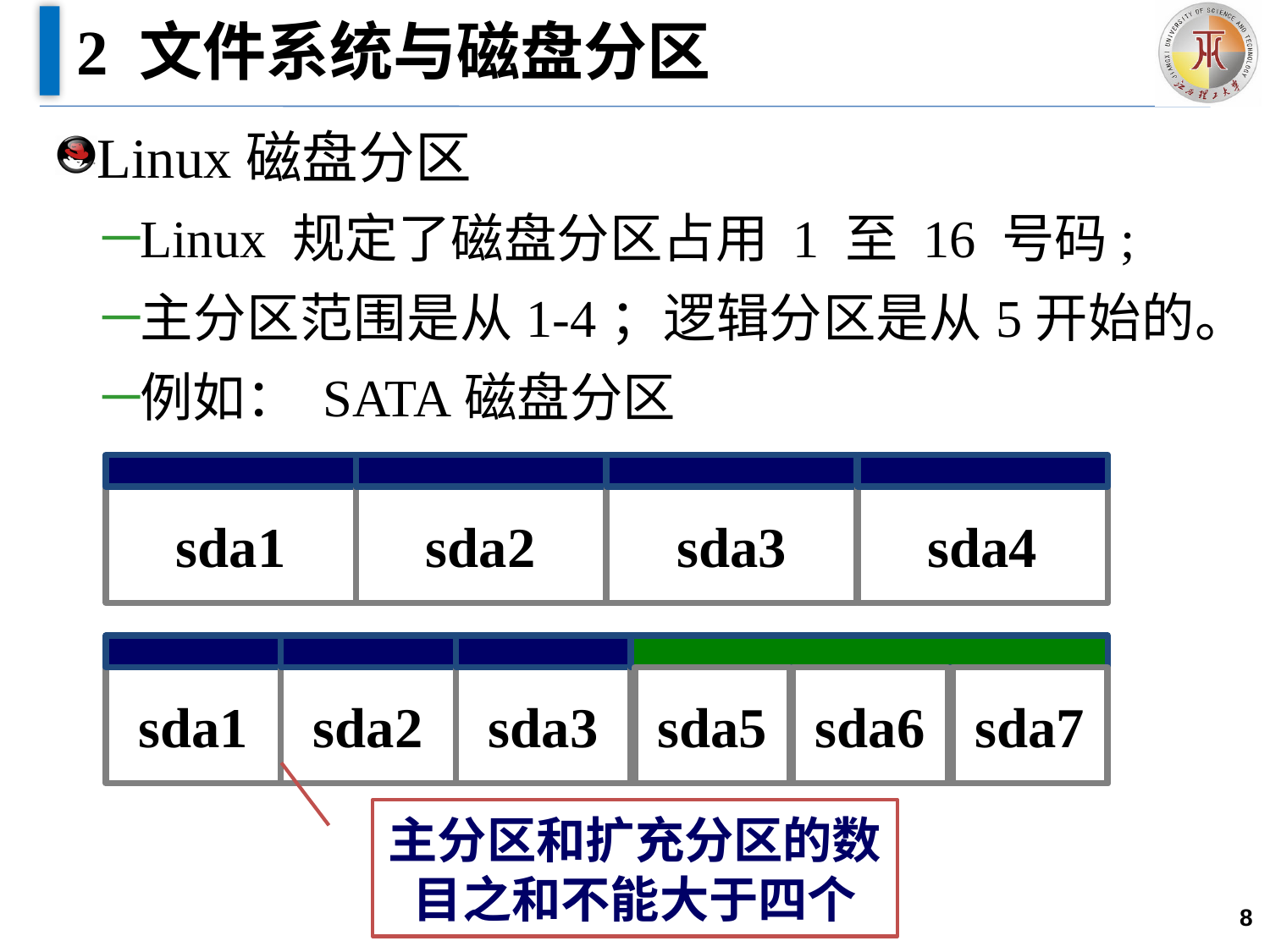

# 2 文件系统与磁盘分区
Linux磁盘分区
Linux 规定了磁盘分区占用 1 至 16 号码;
主分区范围是从1-4；逻辑分区是从5开始的。
例如： SATA磁盘分区

sda1

sda2

sda3

sda4

sda1

sda2

sda3

扩展分区
sda5
sda6
sda7
主分区和扩充分区的数目之和不能大于四个
8